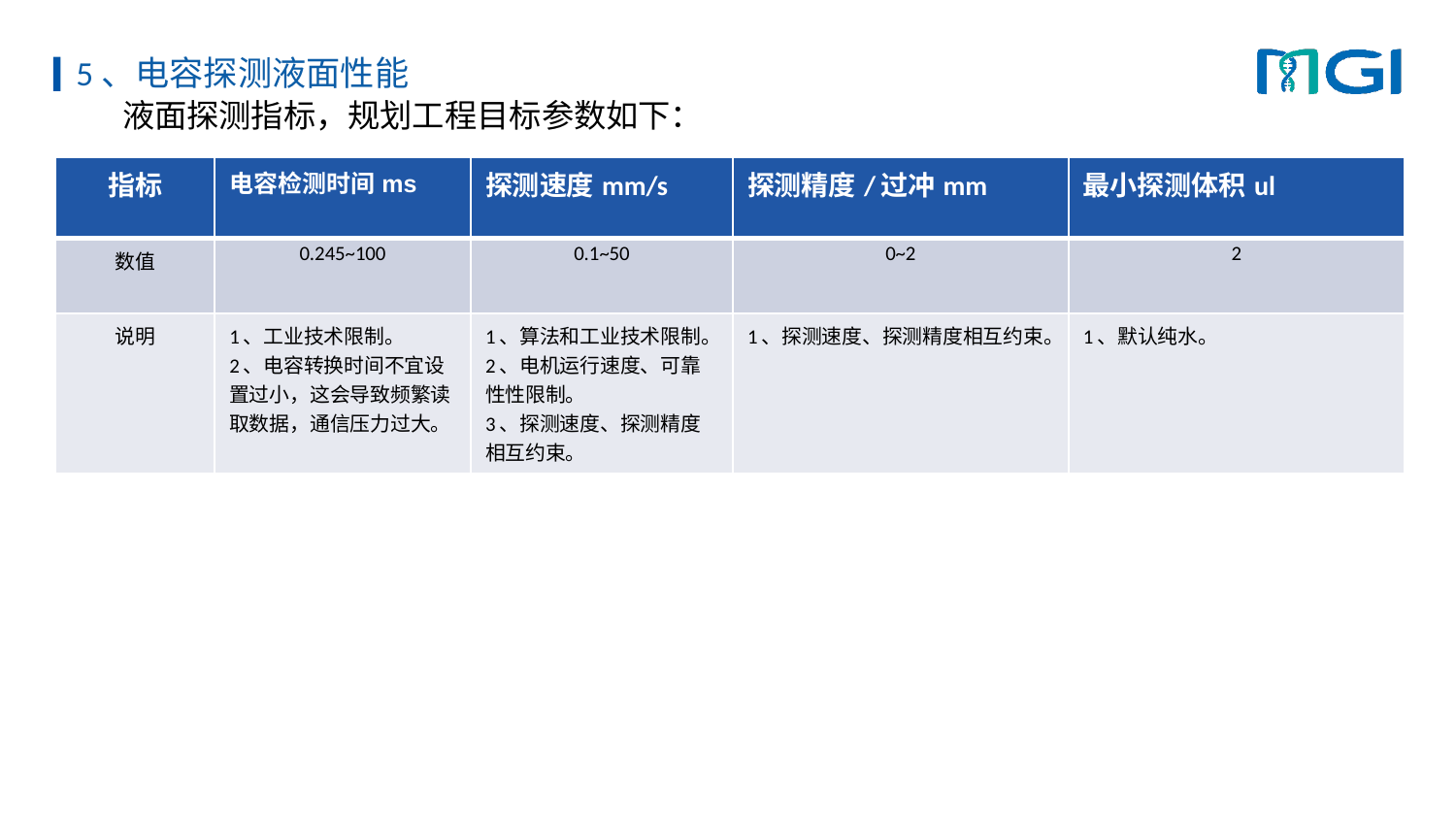

# 5、电容探测液面性能
      液面探测指标，规划工程目标参数如下：
| 指标 | 电容检测时间ms | 探测速度mm/s | 探测精度/过冲mm | 最小探测体积ul |
| --- | --- | --- | --- | --- |
| 数值 | 0.245~100 | 0.1~50 | 0~2 | 2 |
| 说明 | 1、工业技术限制。 2、电容转换时间不宜设置过小，这会导致频繁读取数据，通信压力过大。 | 1、算法和工业技术限制。 2、电机运行速度、可靠性性限制。 3、探测速度、探测精度相互约束。 | 1、探测速度、探测精度相互约束。 | 1、默认纯水。 |